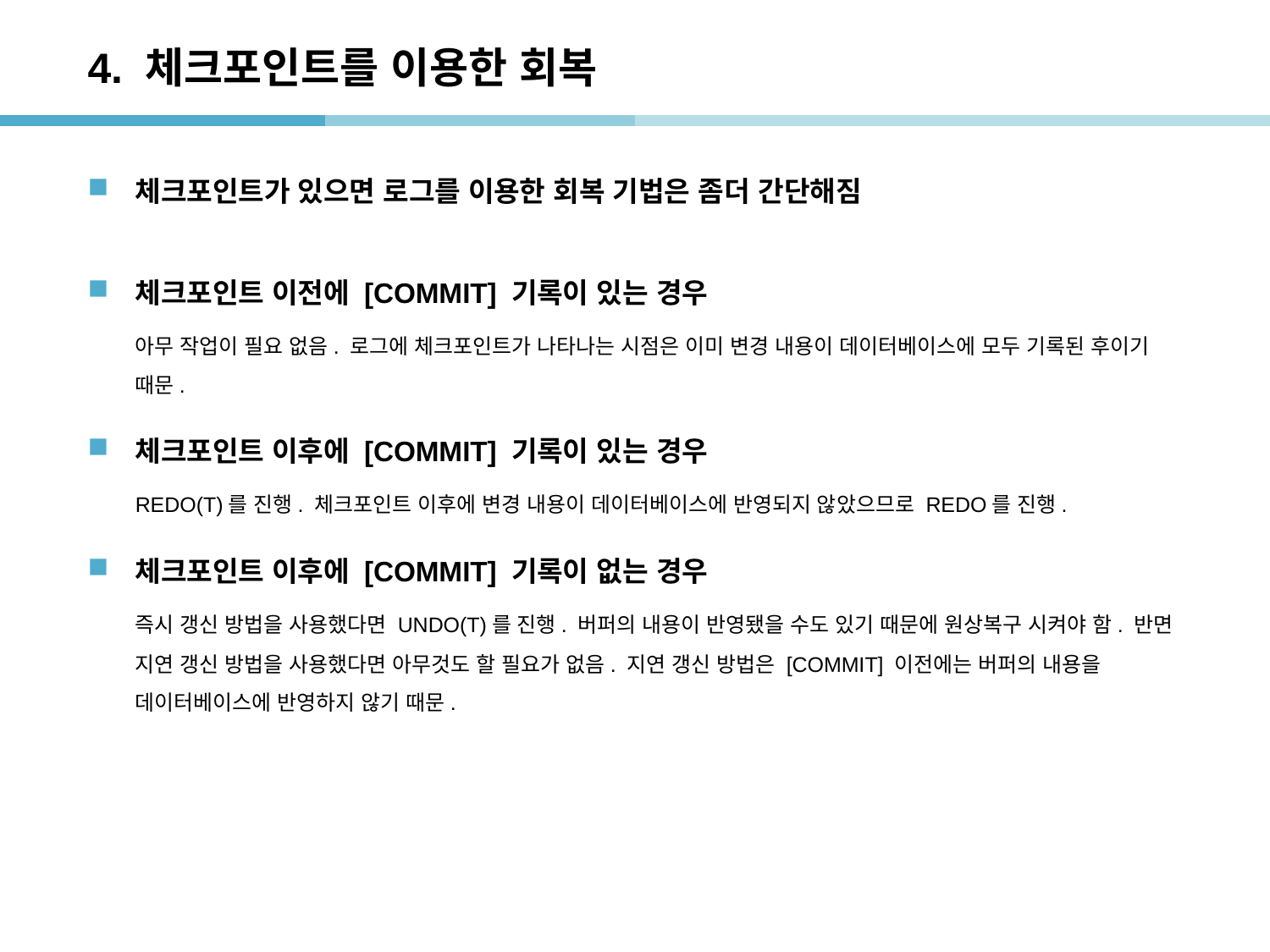

# 4. 체크포인트를 이용한 회복
체크포인트가 있으면 로그를 이용한 회복 기법은 좀더 간단해짐

체크포인트 이전에 [COMMIT] 기록이 있는 경우
	아무 작업이 필요 없음. 로그에 체크포인트가 나타나는 시점은 이미 변경 내용이 데이터베이스에 모두 기록된 후이기 때문.

체크포인트 이후에 [COMMIT] 기록이 있는 경우
	REDO(T)를 진행. 체크포인트 이후에 변경 내용이 데이터베이스에 반영되지 않았으므로 REDO를 진행.

체크포인트 이후에 [COMMIT] 기록이 없는 경우
	즉시 갱신 방법을 사용했다면 UNDO(T)를 진행. 버퍼의 내용이 반영됐을 수도 있기 때문에 원상복구 시켜야 함. 반면 지연 갱신 방법을 사용했다면 아무것도 할 필요가 없음. 지연 갱신 방법은 [COMMIT] 이전에는 버퍼의 내용을 데이터베이스에 반영하지 않기 때문.